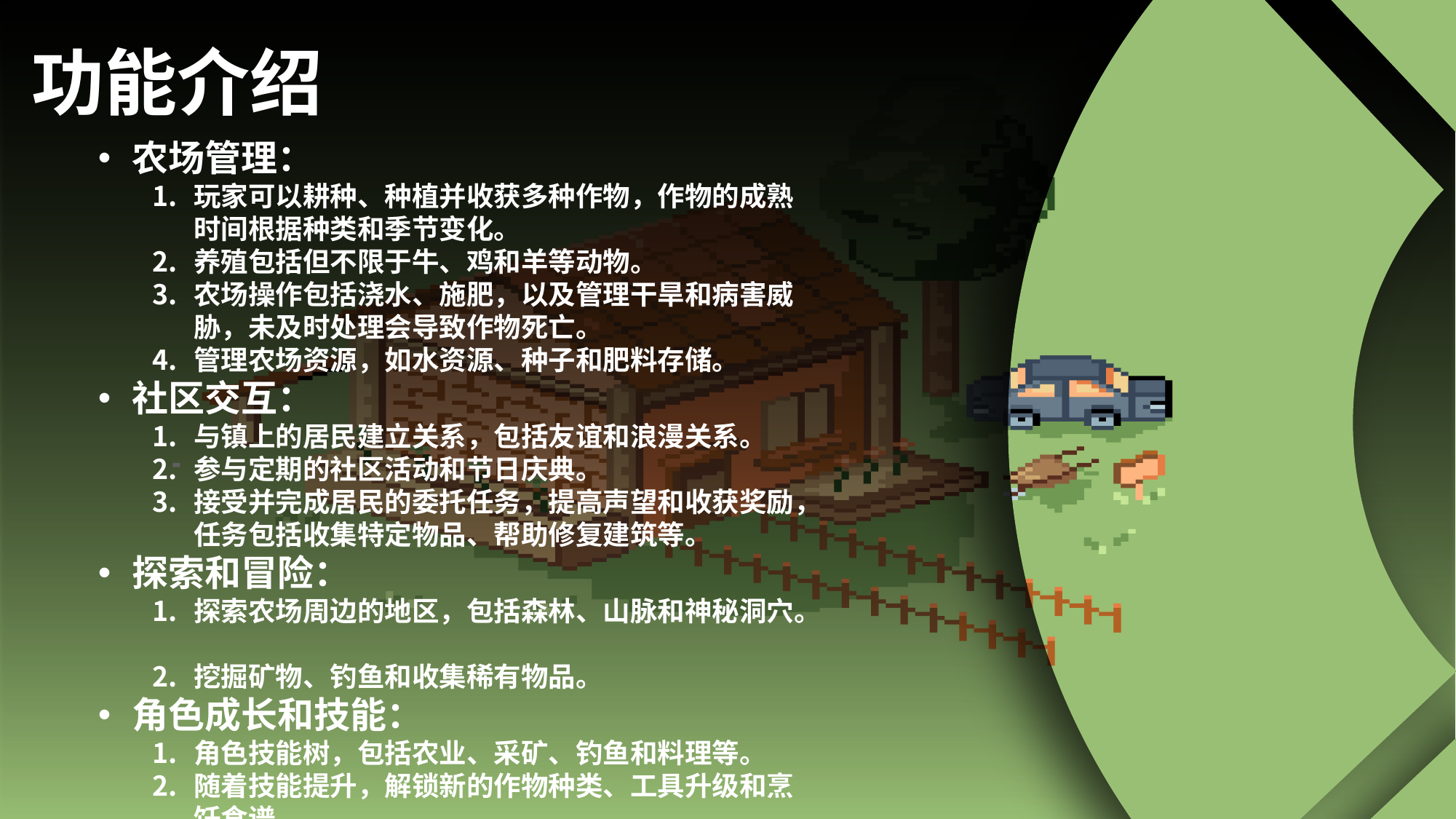

功能介绍
农场管理：
玩家可以耕种、种植并收获多种作物，作物的成熟时间根据种类和季节变化。
养殖包括但不限于⽜、鸡和⽺等动物。
农场操作包括浇⽔、施肥，以及管理⼲旱和病害威胁，未及时处理会导致作物死亡。
管理农场资源，如⽔资源、种⼦和肥料存储。
社区交互：
与镇上的居⺠建⽴关系，包括友谊和浪漫关系。
参与定期的社区活动和节⽇庆典。
接受并完成居⺠的委托任务，提⾼声望和收获奖励，任务包括收集特定物品、帮助修复建筑等。
探索和冒险：
探索农场周边的地区，包括森林、⼭脉和神秘洞⽳。
挖掘矿物、钓⻥和收集稀有物品。
⻆⾊成⻓和技能：
⻆⾊技能树，包括农业、采矿、钓⻥和料理等。
随着技能提升，解锁新的作物种类、⼯具升级和烹饪⻝谱